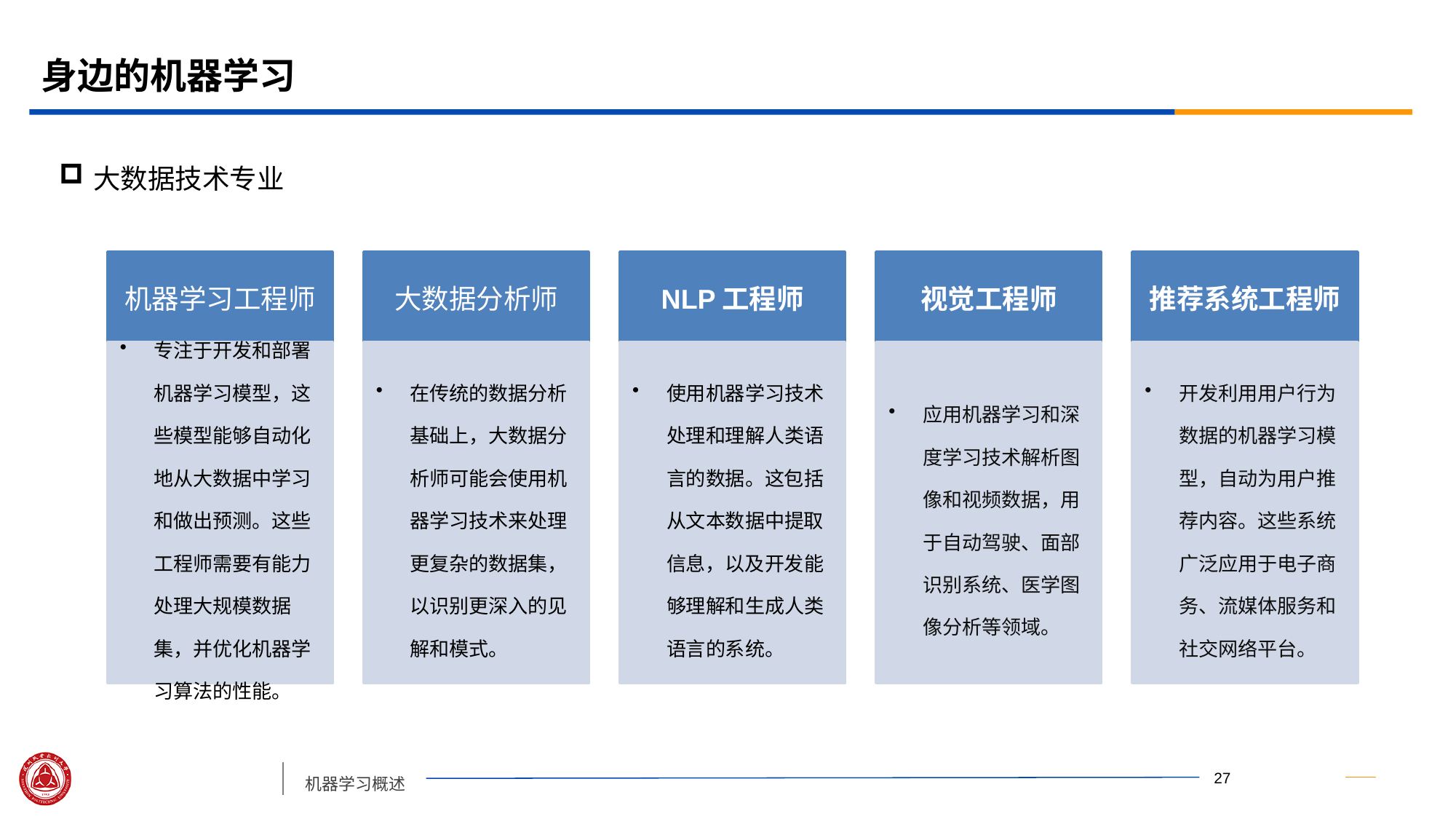

# 身边的机器学习
大数据技术专业
机器学习工程师
大数据分析师
NLP工程师
视觉工程师
应用机器学习和深度学习技术解析图像和视频数据，用于自动驾驶、面部识别系统、医学图像分析等领域。
推荐系统工程师
开发利用用户行为数据的机器学习模型，自动为用户推荐内容。这些系统广泛应用于电子商务、流媒体服务和社交网络平台。